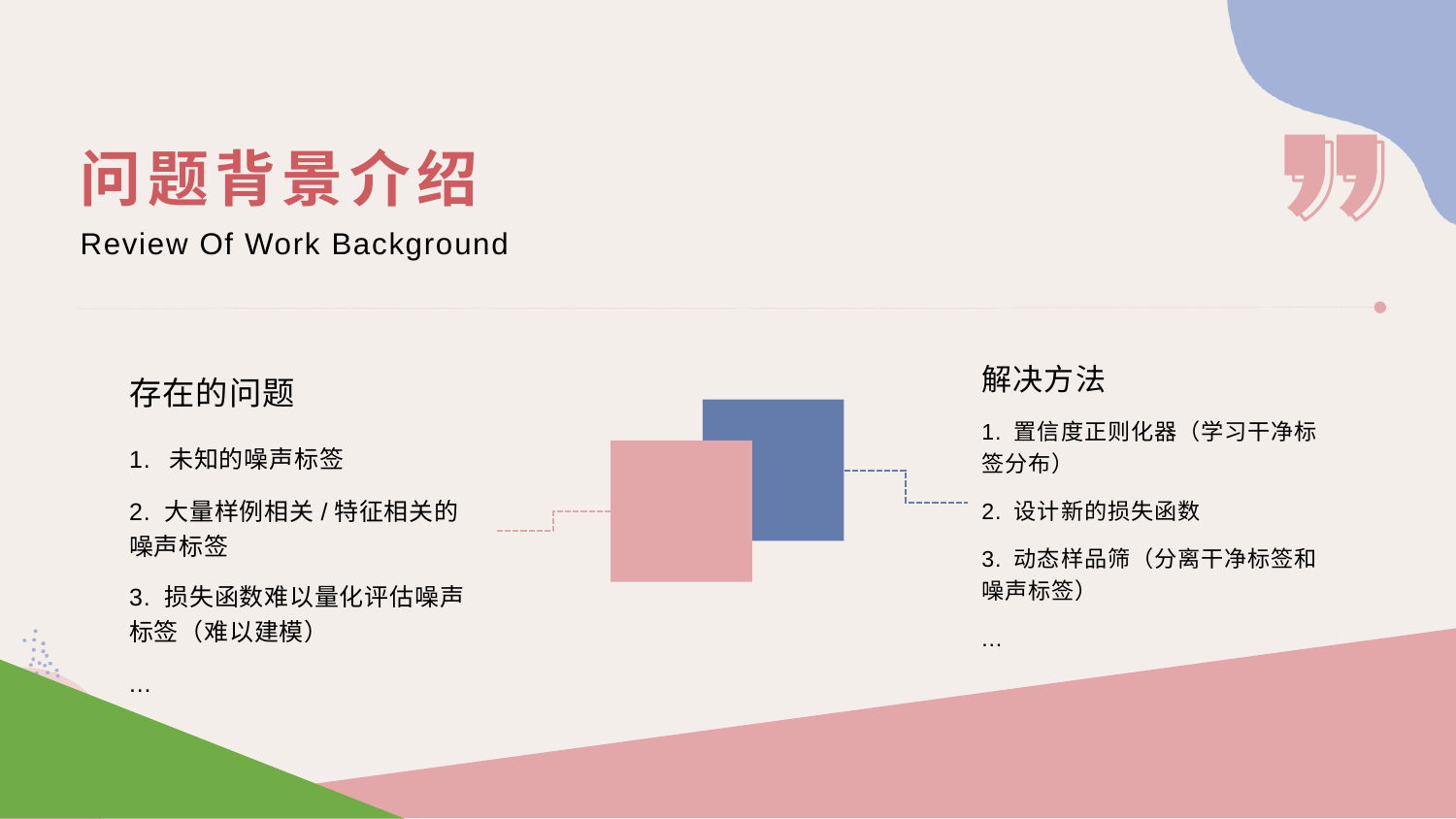

问题背景介绍

Review Of Work Background
解决方法
1. 置信度正则化器（学习干净标签分布）
2. 设计新的损失函数
3. 动态样品筛（分离干净标签和噪声标签）
...
存在的问题
1. 未知的噪声标签
2. 大量样例相关/特征相关的噪声标签
3. 损失函数难以量化评估噪声标签（难以建模）
...